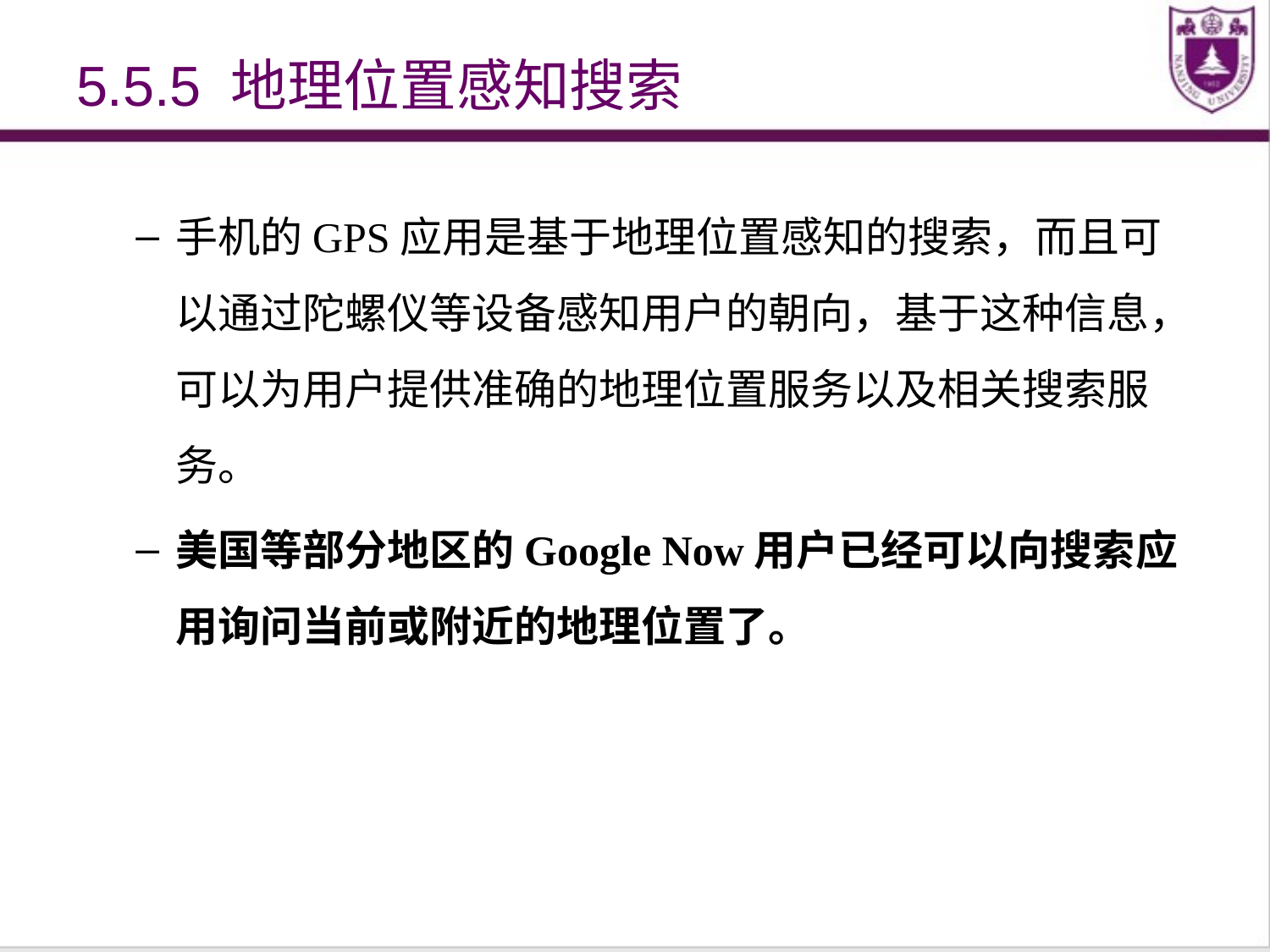

# 5.5.5 地理位置感知搜索
手机的GPS应用是基于地理位置感知的搜索，而且可以通过陀螺仪等设备感知用户的朝向，基于这种信息，可以为用户提供准确的地理位置服务以及相关搜索服务。
美国等部分地区的Google Now用户已经可以向搜索应用询问当前或附近的地理位置了。